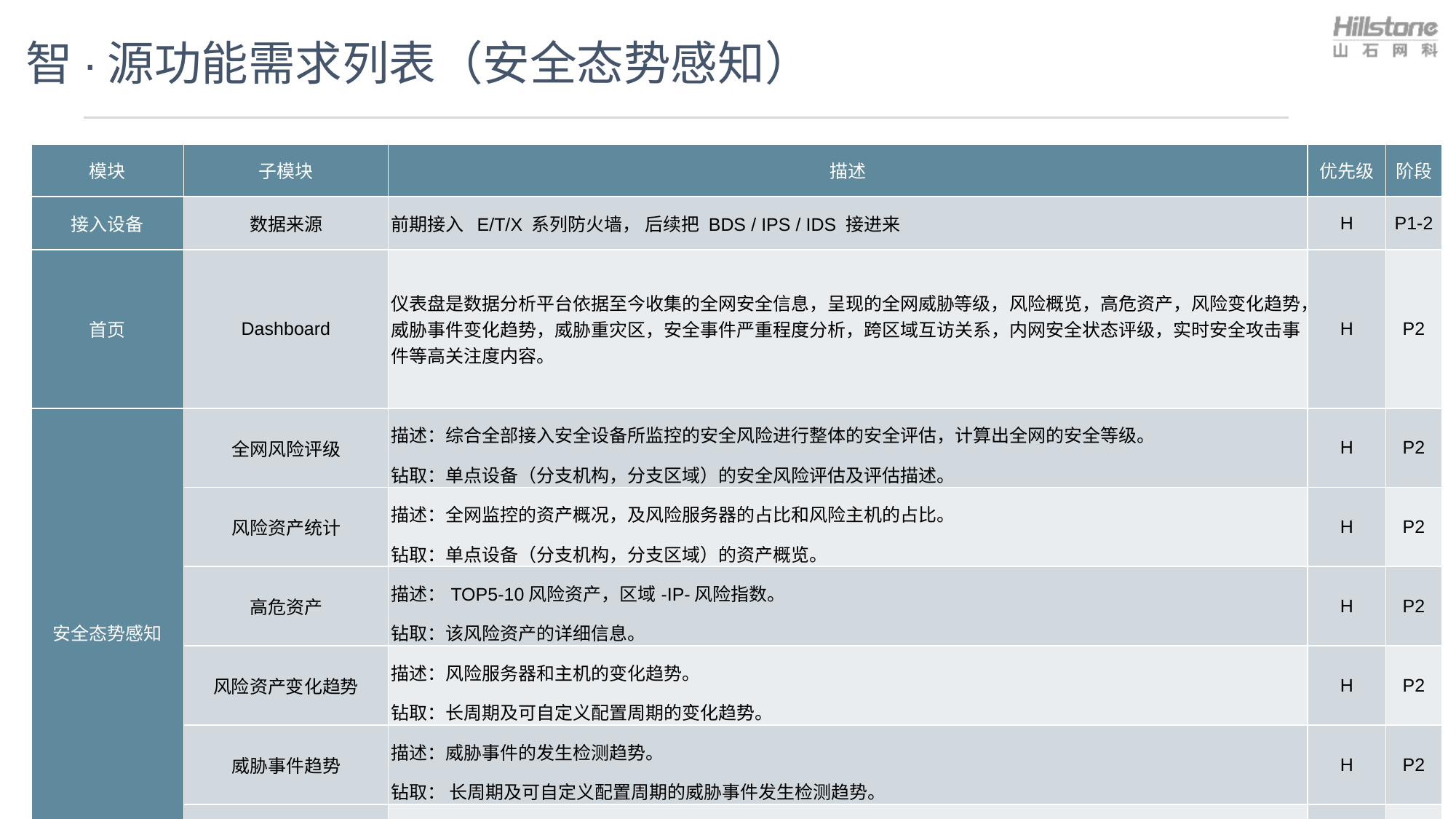

# 智·源功能需求列表（安全态势感知）
| 模块 | 子模块 | 描述 | 优先级 | 阶段 |
| --- | --- | --- | --- | --- |
| 接入设备 | 数据来源 | 前期接入 E/T/X 系列防火墙， 后续把 BDS / IPS / IDS 接进来 | H | P1-2 |
| 首页 | Dashboard | 仪表盘是数据分析平台依据至今收集的全网安全信息，呈现的全网威胁等级，风险概览，高危资产，风险变化趋势，威胁事件变化趋势，威胁重灾区，安全事件严重程度分析，跨区域互访关系，内网安全状态评级，实时安全攻击事件等高关注度内容。 | H | P2 |
| 安全态势感知 | 全网风险评级 | 描述：综合全部接入安全设备所监控的安全风险进行整体的安全评估，计算出全网的安全等级。 钻取：单点设备（分支机构，分支区域）的安全风险评估及评估描述。 | H | P2 |
|  | 风险资产统计 | 描述：全网监控的资产概况，及风险服务器的占比和风险主机的占比。 钻取：单点设备（分支机构，分支区域）的资产概览。 | H | P2 |
|  | 高危资产 | 描述：TOP5-10风险资产，区域-IP-风险指数。 钻取：该风险资产的详细信息。 | H | P2 |
|  | 风险资产变化趋势 | 描述：风险服务器和主机的变化趋势。 钻取：长周期及可自定义配置周期的变化趋势。 | H | P2 |
|  | 威胁事件趋势 | 描述：威胁事件的发生检测趋势。 钻取： 长周期及可自定义配置周期的威胁事件发生检测趋势。 | H | P2 |
|  | 异常互访流量透视镜 | 业务互访：透视镜视图呈现跨设备（分支机构，分支区域）之间的网络异常互访关系。 | H | P2 |
32